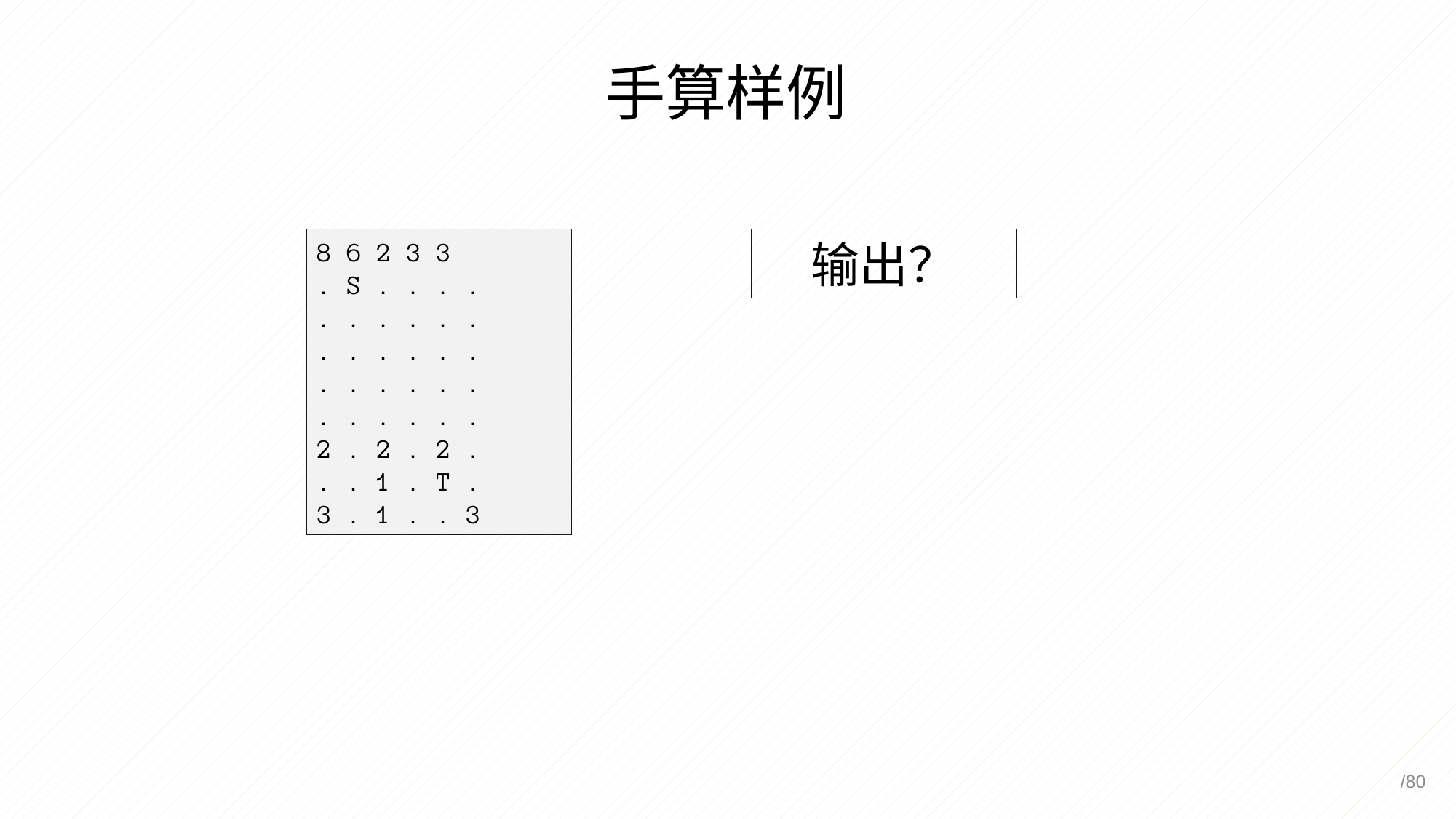

手算样例
8 6 2 3 3
. S . . . .
. . . . . .
. . . . . .
. . . . . .
. . . . . .
2 . 2 . 2 .
. . 1 . T .
3 . 1 . . 3
输出？